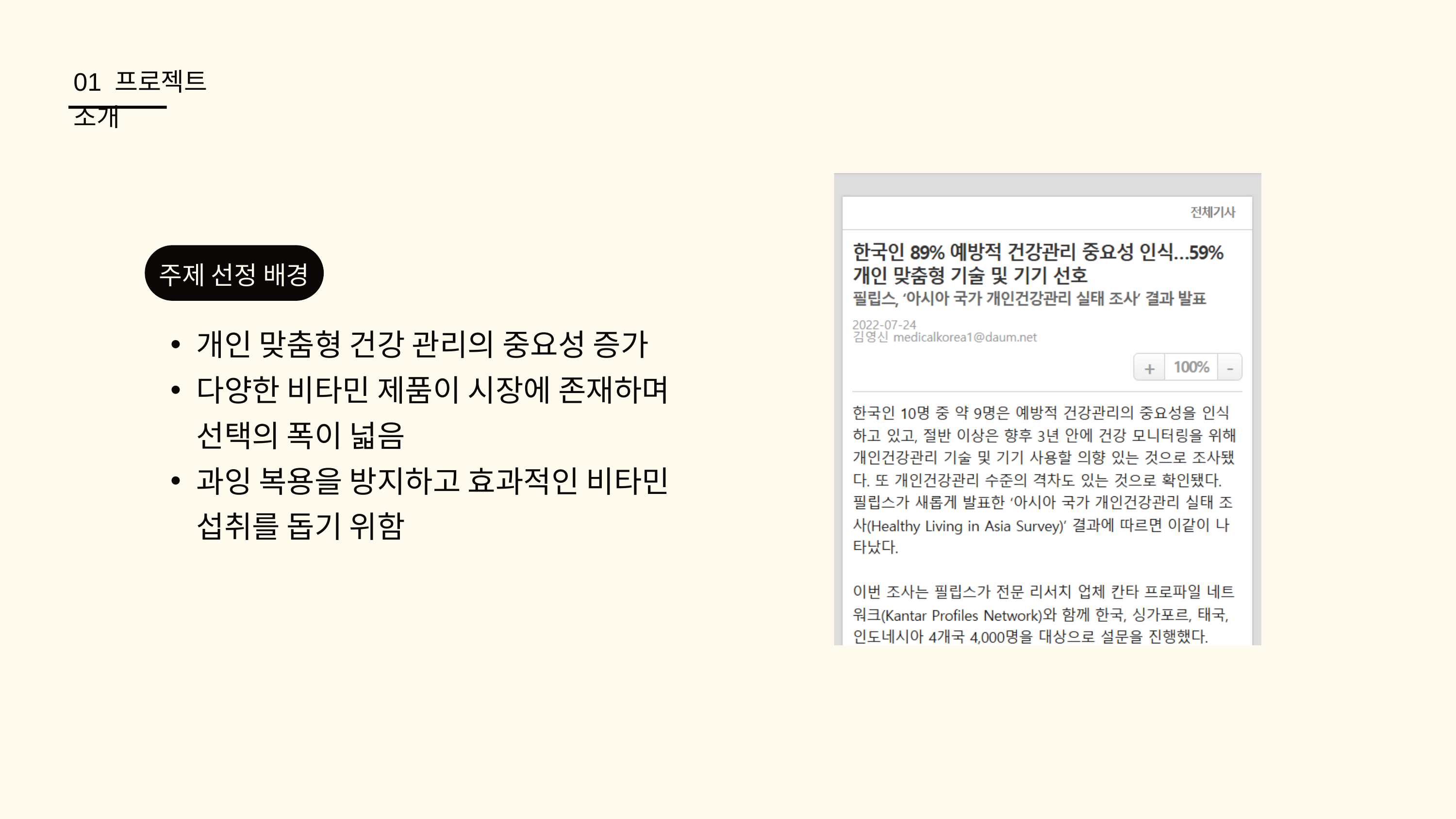

01 프로젝트 소개

주제 선정 배경
개인 맞춤형 건강 관리의 중요성 증가
다양한 비타민 제품이 시장에 존재하며 선택의 폭이 넓음
과잉 복용을 방지하고 효과적인 비타민 섭취를 돕기 위함